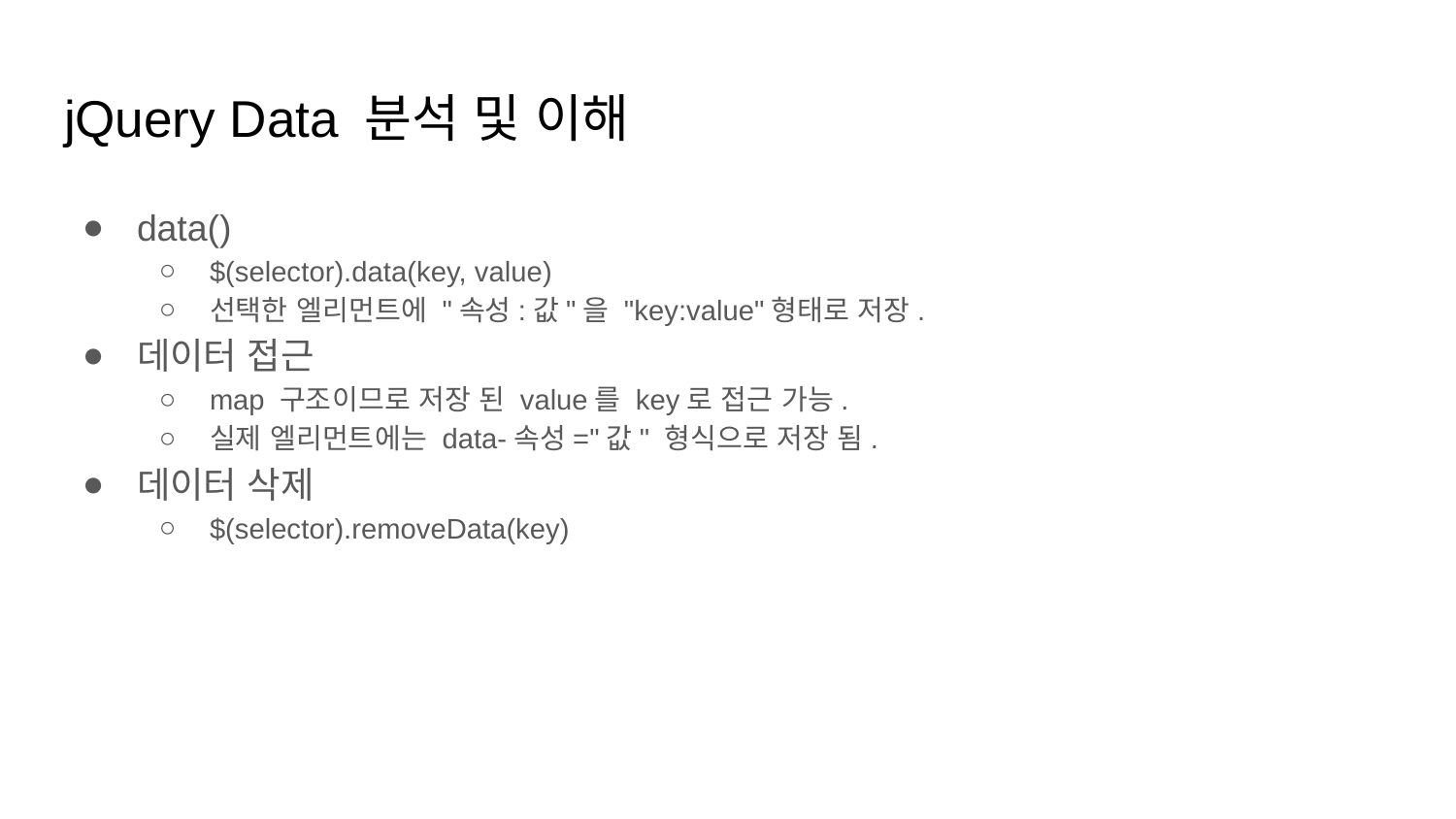

# jQuery Data 분석 및 이해
data()
$(selector).data(key, value)
선택한 엘리먼트에 "속성:값"을 "key:value"형태로 저장.
데이터 접근
map 구조이므로 저장 된 value를 key로 접근 가능.
실제 엘리먼트에는 data-속성="값" 형식으로 저장 됨.
데이터 삭제
$(selector).removeData(key)